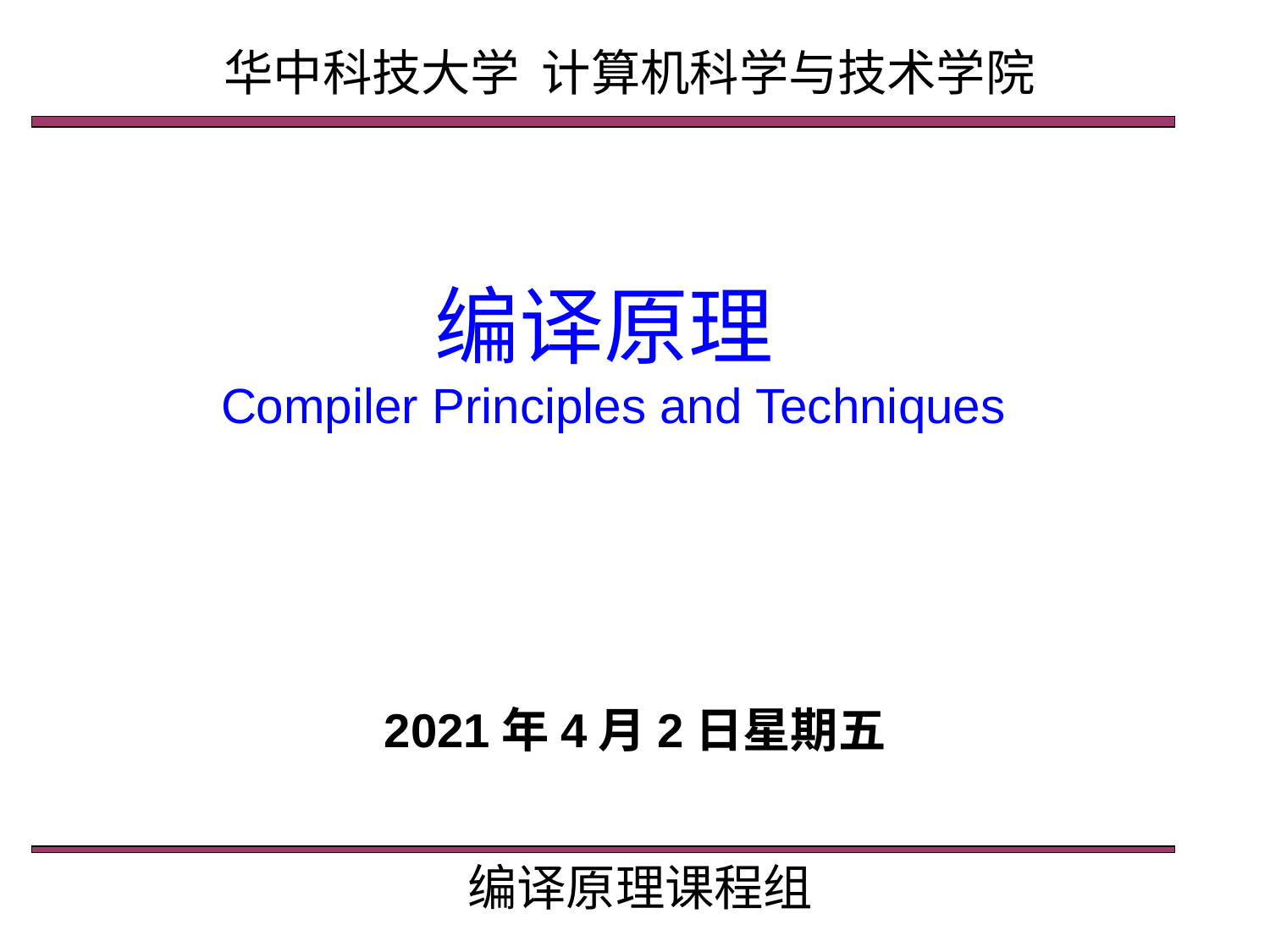

华中科技大学  计算机科学与技术学院
# 编译原理 Compiler Principles and Techniques
2021年4月2日星期五
编译原理课程组